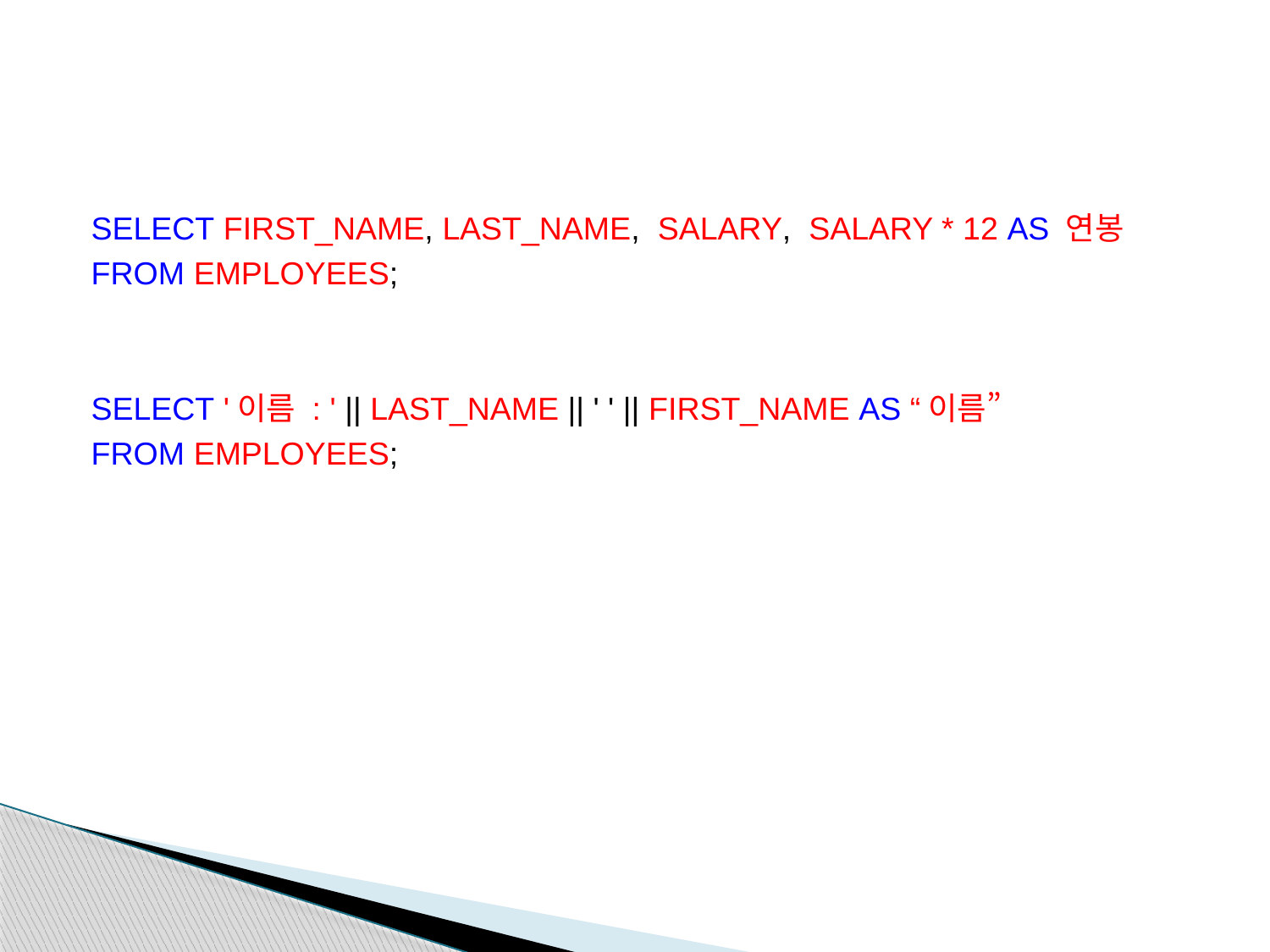

SELECT FIRST_NAME, LAST_NAME,  SALARY,  SALARY * 12 AS 연봉
FROM EMPLOYEES;

SELECT '이름 : ' || LAST_NAME || ' ' || FIRST_NAME AS “이름”
FROM EMPLOYEES;